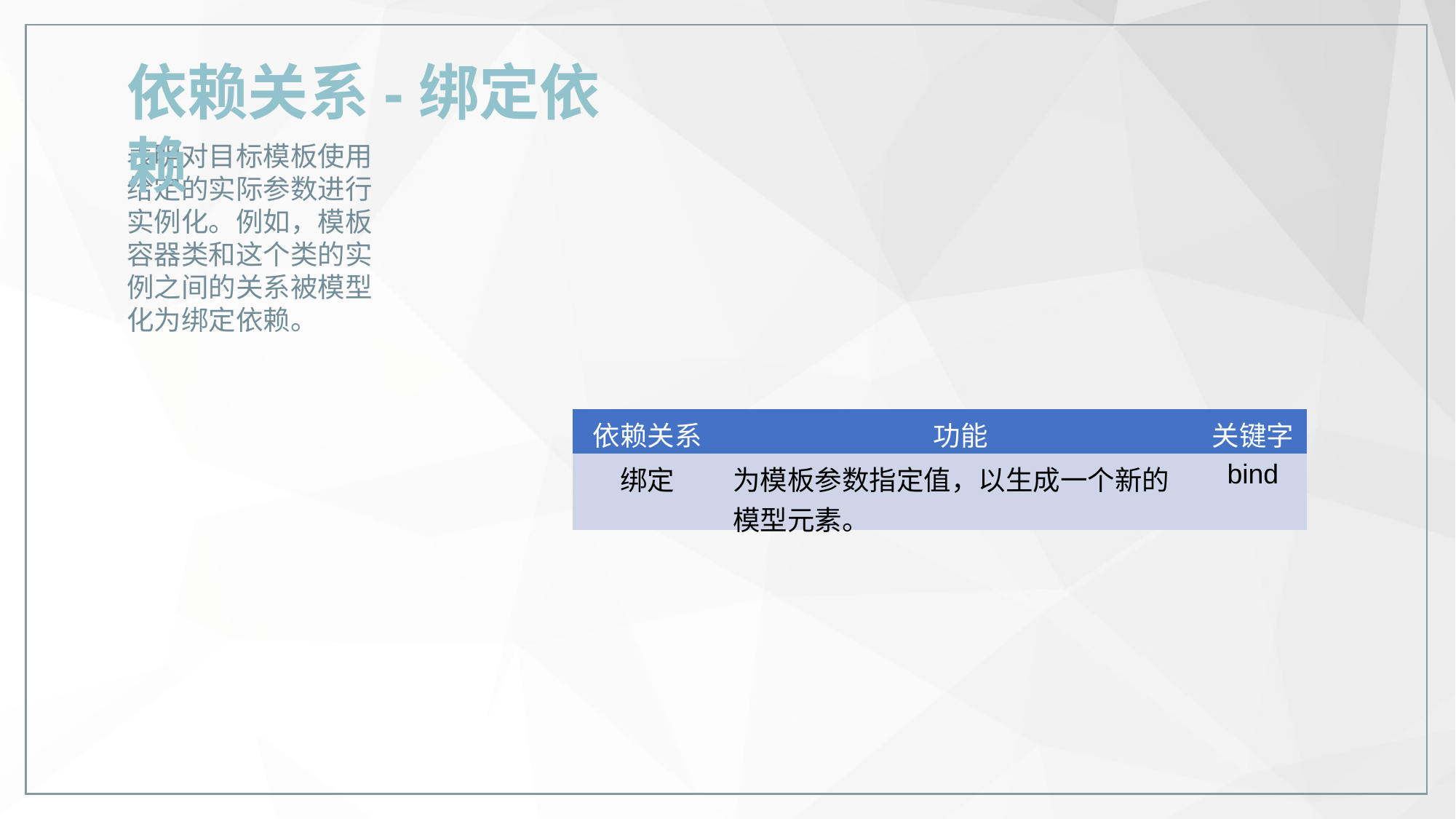

依赖关系-绑定依赖
表明对目标模板使用给定的实际参数进行实例化。例如，模板容器类和这个类的实例之间的关系被模型化为绑定依赖。
| 依赖关系 | 功能 | 关键字 |
| --- | --- | --- |
| 绑定 | 为模板参数指定值，以生成一个新的模型元素。 | bind |